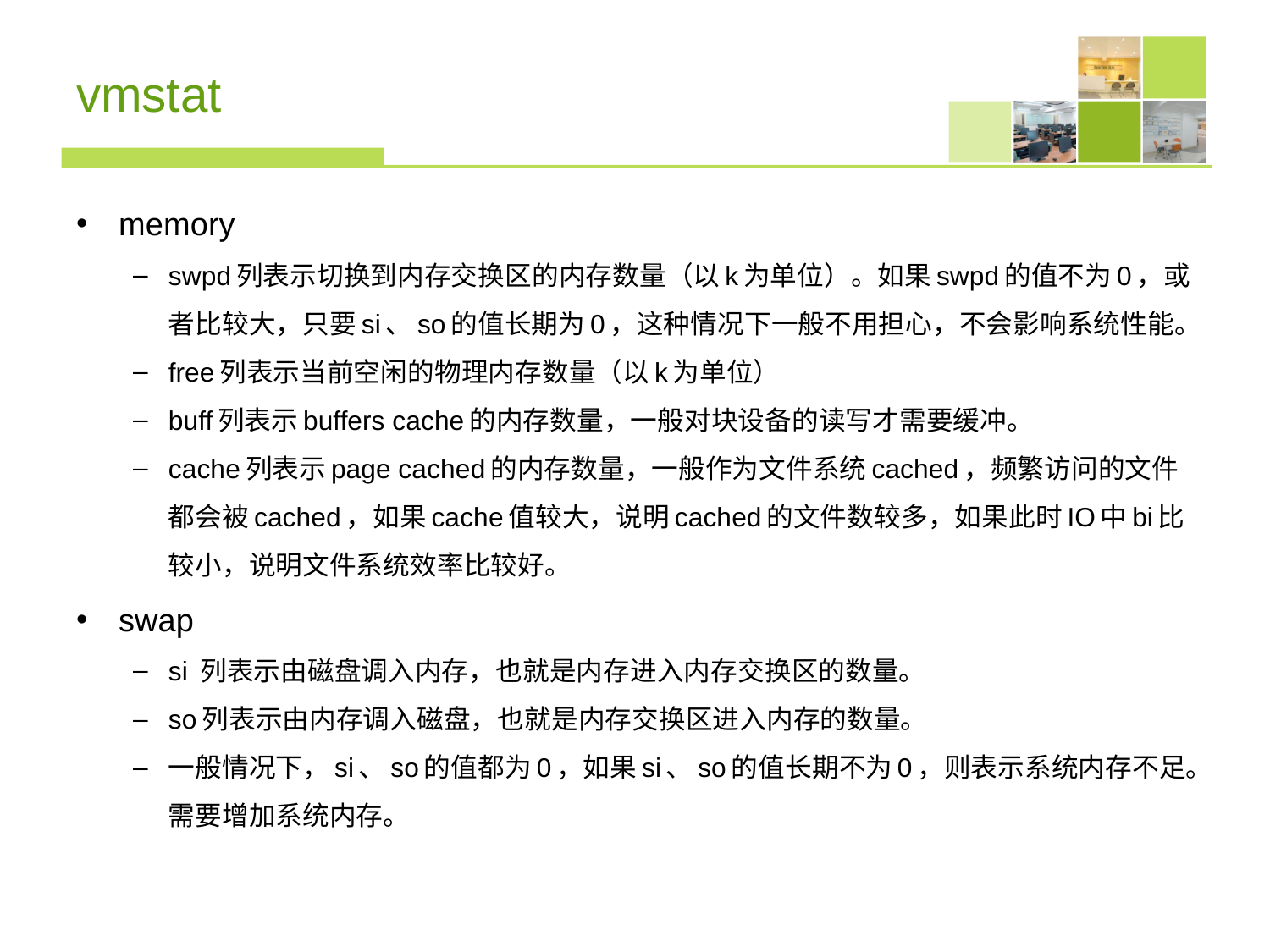

# vmstat
memory
swpd列表示切换到内存交换区的内存数量（以k为单位）。如果swpd的值不为0，或者比较大，只要si、so的值长期为0，这种情况下一般不用担心，不会影响系统性能。
free列表示当前空闲的物理内存数量（以k为单位）
buff列表示buffers cache的内存数量，一般对块设备的读写才需要缓冲。
cache列表示page cached的内存数量，一般作为文件系统cached，频繁访问的文件都会被cached，如果cache值较大，说明cached的文件数较多，如果此时IO中bi比较小，说明文件系统效率比较好。
swap
si 列表示由磁盘调入内存，也就是内存进入内存交换区的数量。
so列表示由内存调入磁盘，也就是内存交换区进入内存的数量。
一般情况下，si、so的值都为0，如果si、so的值长期不为0，则表示系统内存不足。需要增加系统内存。